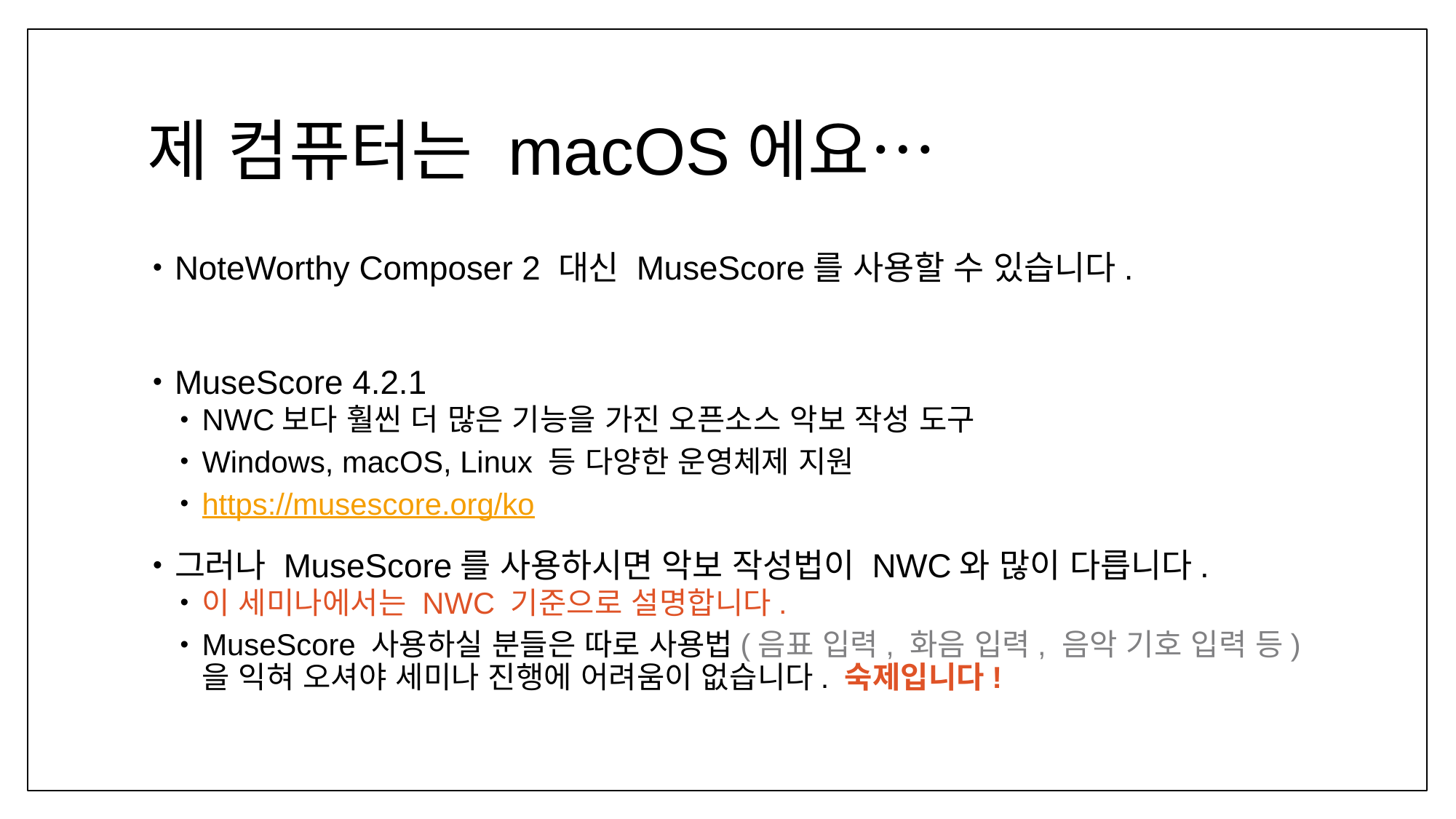

# 제 컴퓨터는 macOS에요…
NoteWorthy Composer 2 대신 MuseScore를 사용할 수 있습니다.

MuseScore 4.2.1
NWC보다 훨씬 더 많은 기능을 가진 오픈소스 악보 작성 도구
Windows, macOS, Linux 등 다양한 운영체제 지원
https://musescore.org/ko
그러나 MuseScore를 사용하시면 악보 작성법이 NWC와 많이 다릅니다.
이 세미나에서는 NWC 기준으로 설명합니다.
MuseScore 사용하실 분들은 따로 사용법(음표 입력, 화음 입력, 음악 기호 입력 등)을 익혀 오셔야 세미나 진행에 어려움이 없습니다. 숙제입니다!